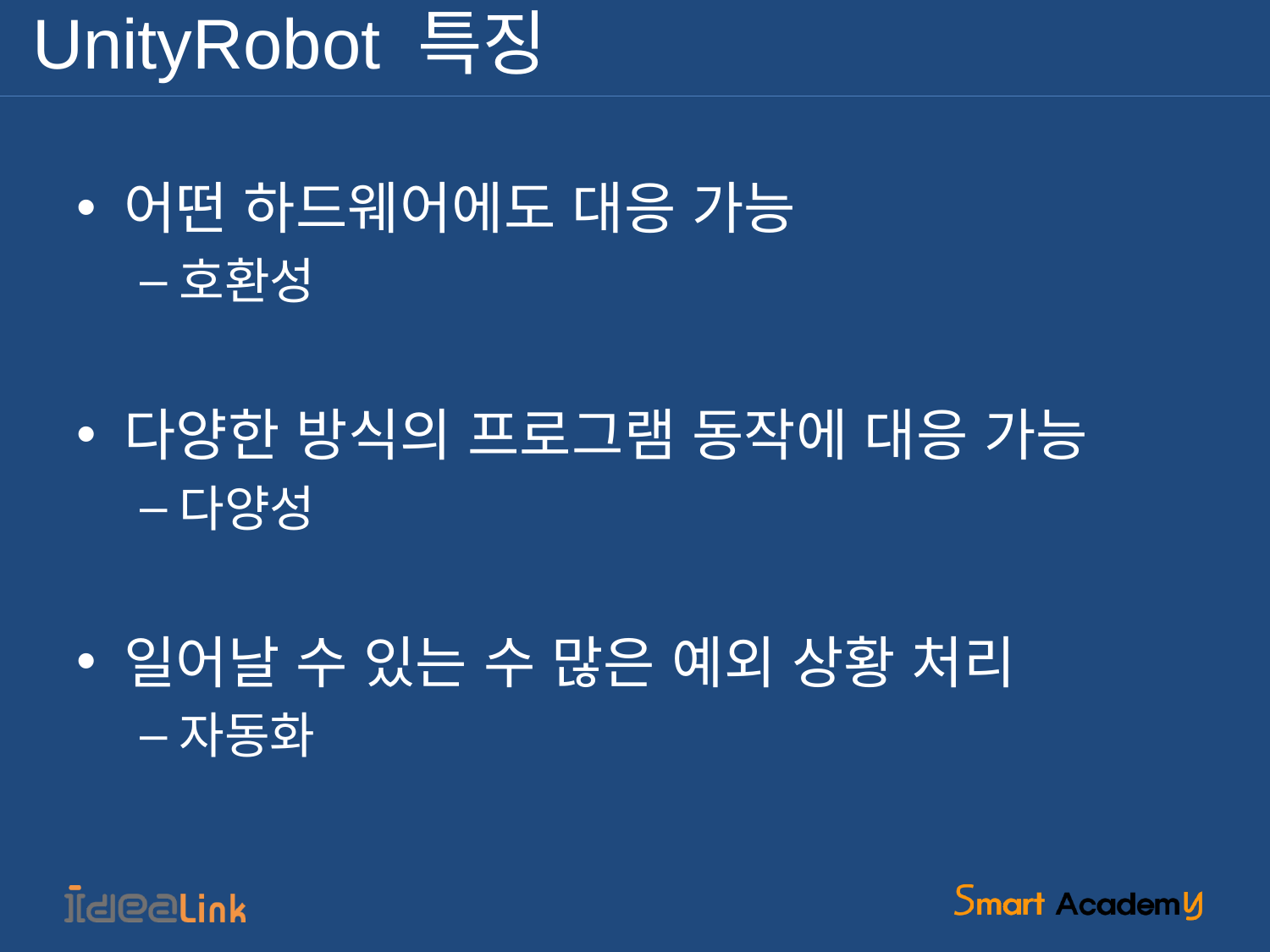

UnityRobot 특징
어떤 하드웨어에도 대응 가능
호환성

다양한 방식의 프로그램 동작에 대응 가능
다양성

일어날 수 있는 수 많은 예외 상황 처리
자동화